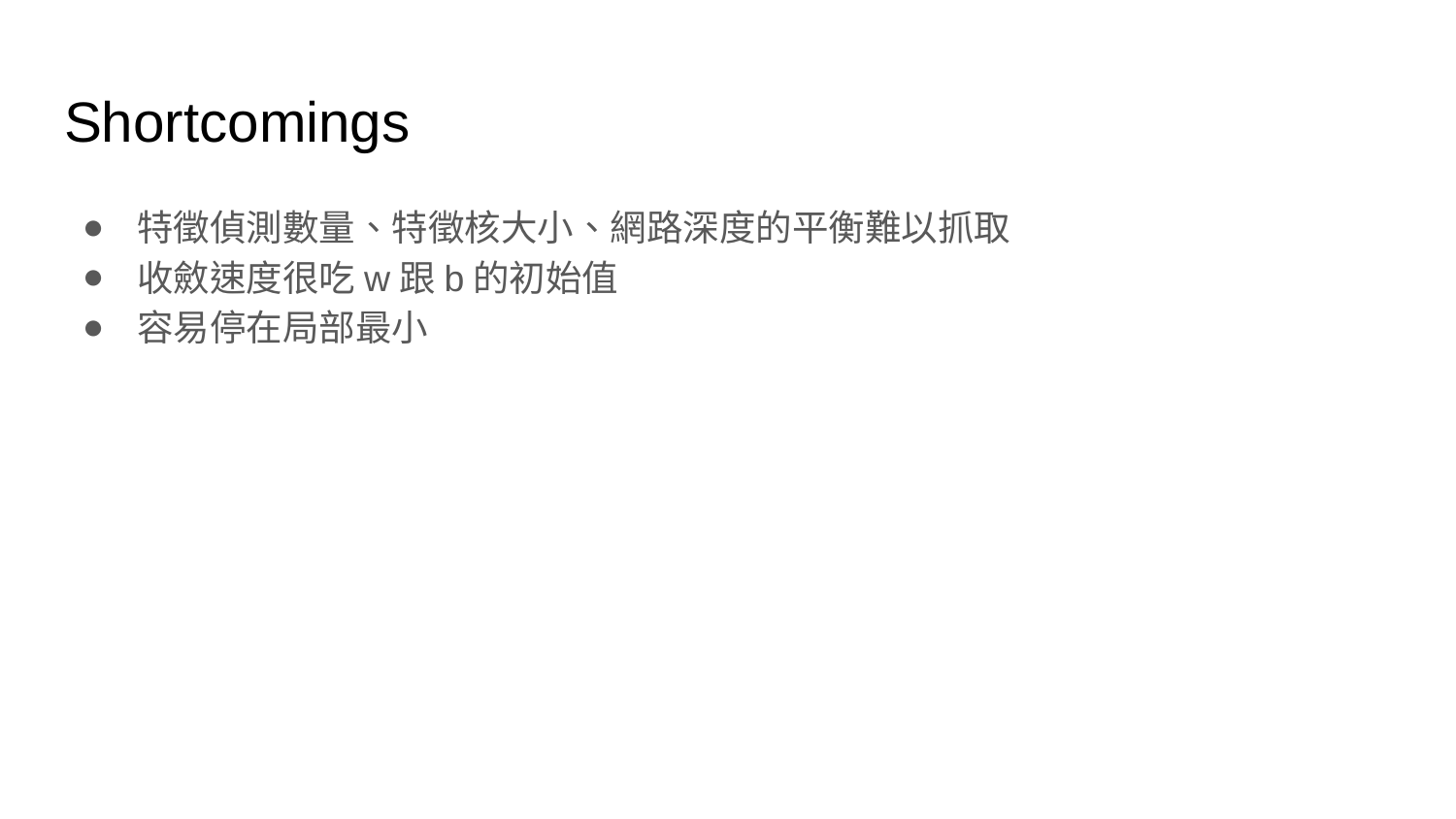

# Shortcomings
特徵偵測數量、特徵核大小、網路深度的平衡難以抓取
收斂速度很吃w跟b的初始值
容易停在局部最小